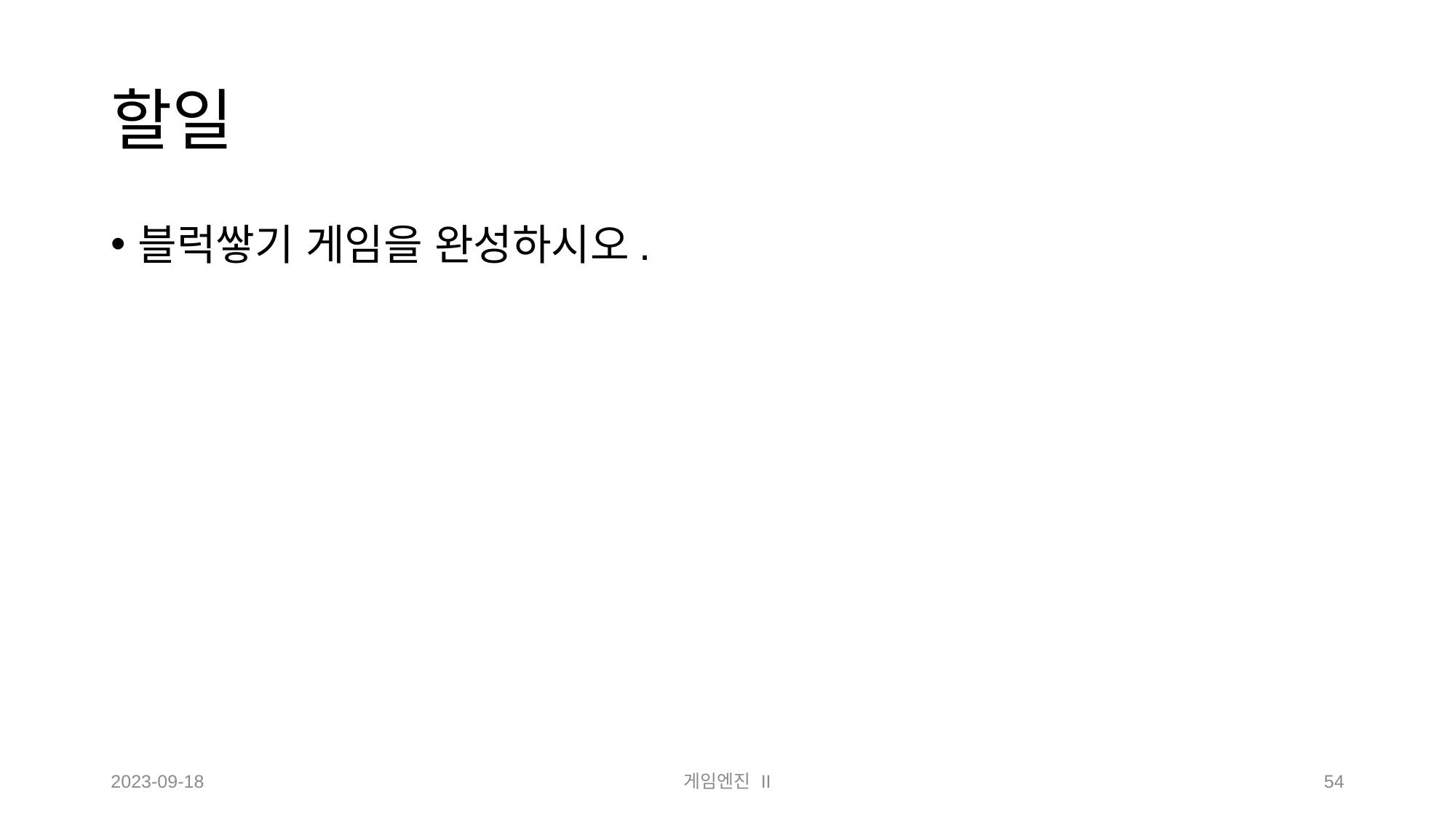

# 할일
블럭쌓기 게임을 완성하시오.

2023-09-18
게임엔진 II
54